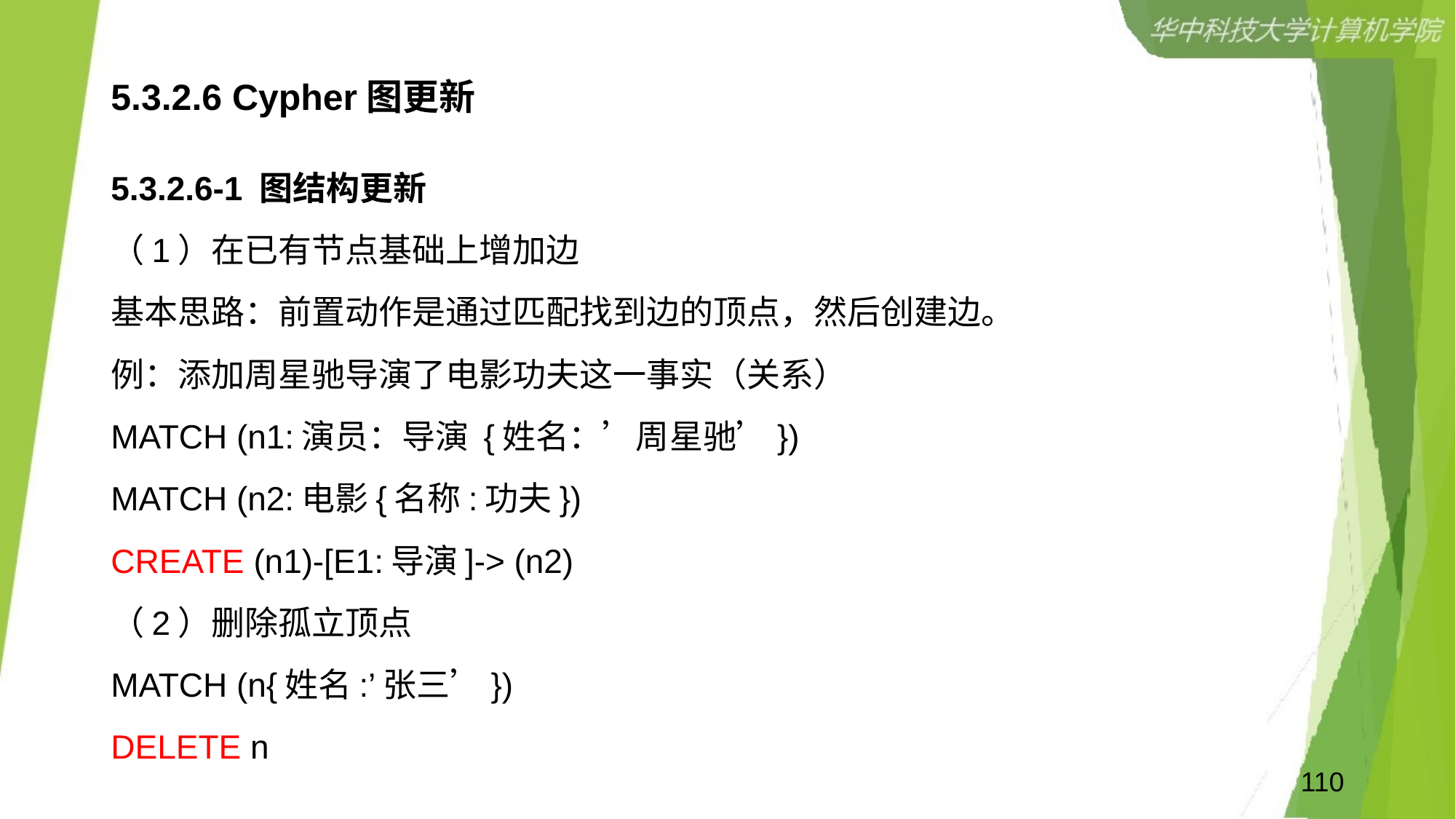

# 5.3.2.6 Cypher图更新
5.3.2.6-1 图结构更新
（1）在已有节点基础上增加边
基本思路：前置动作是通过匹配找到边的顶点，然后创建边。
例：添加周星驰导演了电影功夫这一事实（关系）
MATCH (n1:演员：导演 {姓名：’周星驰’})
MATCH (n2:电影{名称:功夫})
CREATE (n1)-[E1:导演]-> (n2)
（2）删除孤立顶点
MATCH (n{姓名:’张三’})
DELETE n
110